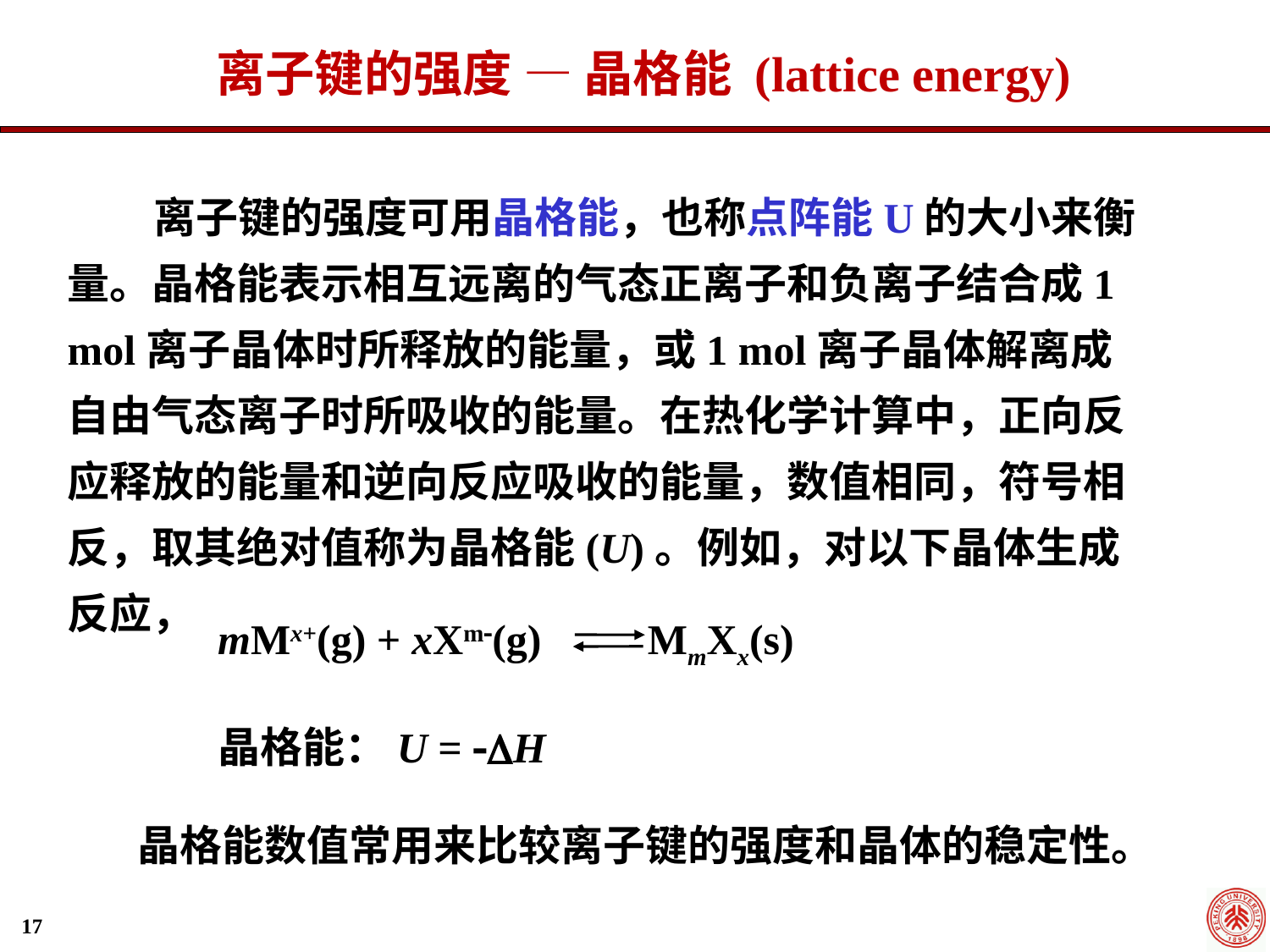

离子键的强度 — 晶格能 (lattice energy)

        离子键的强度可用晶格能，也称点阵能U的大小来衡量。晶格能表示相互远离的气态正离子和负离子结合成1 mol离子晶体时所释放的能量，或1 mol离子晶体解离成自由气态离子时所吸收的能量。在热化学计算中，正向反应释放的能量和逆向反应吸收的能量，数值相同，符号相反，取其绝对值称为晶格能(U)。例如，对以下晶体生成反应，
mMx+(g) + xXm−(g)          MmXx(s)

晶格能：U = −ΔH

晶格能数值常用来比较离子键的强度和晶体的稳定性。
17